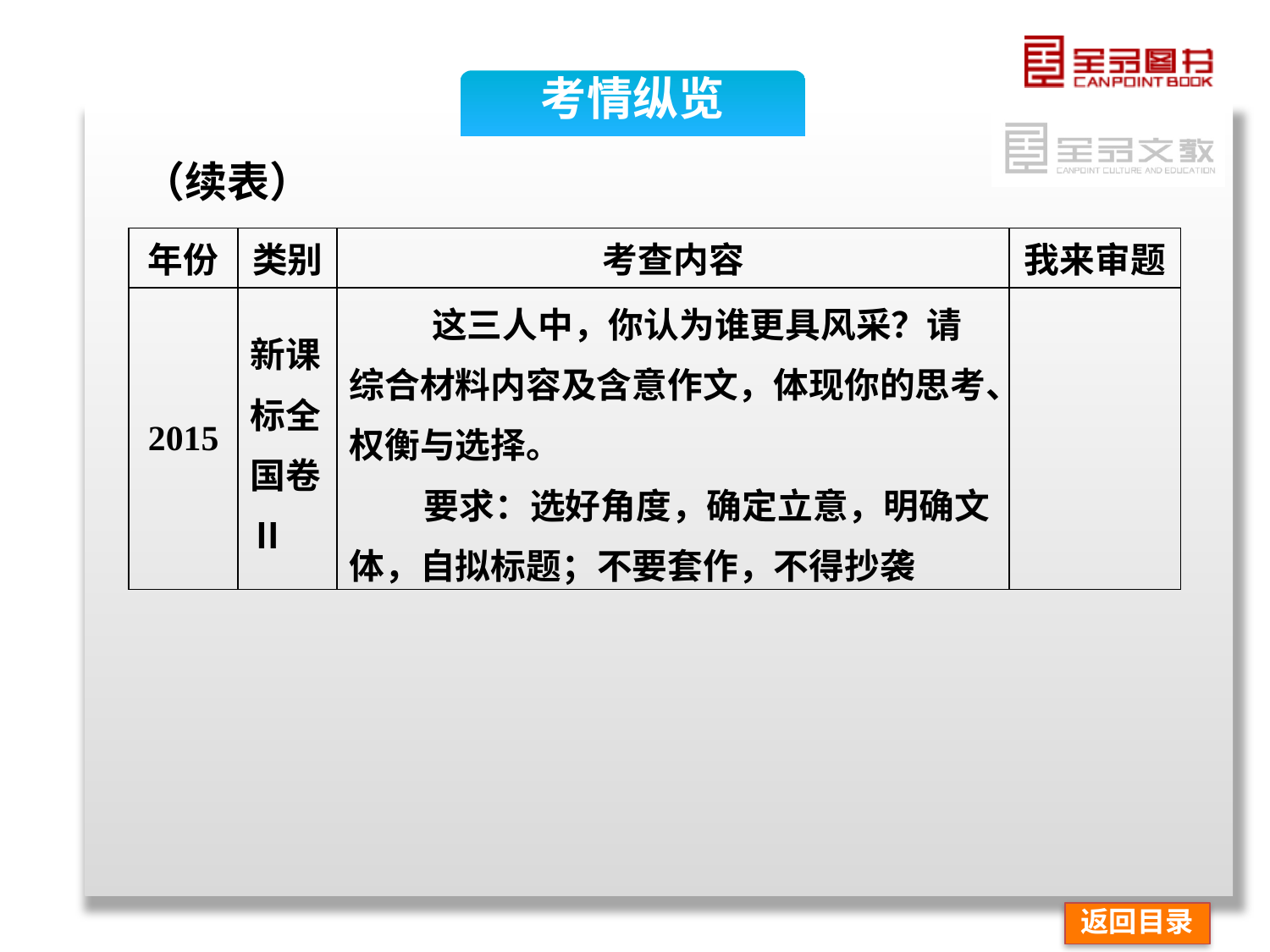

考情纵览
（续表）
| 年份 | 类别 | 考查内容 | 我来审题 |
| --- | --- | --- | --- |
| 2015 | 新课 标全 国卷Ⅱ | 这三人中，你认为谁更具风采？请综合材料内容及含意作文，体现你的思考、权衡与选择。 要求：选好角度，确定立意，明确文体，自拟标题；不要套作，不得抄袭 |  |
返回目录